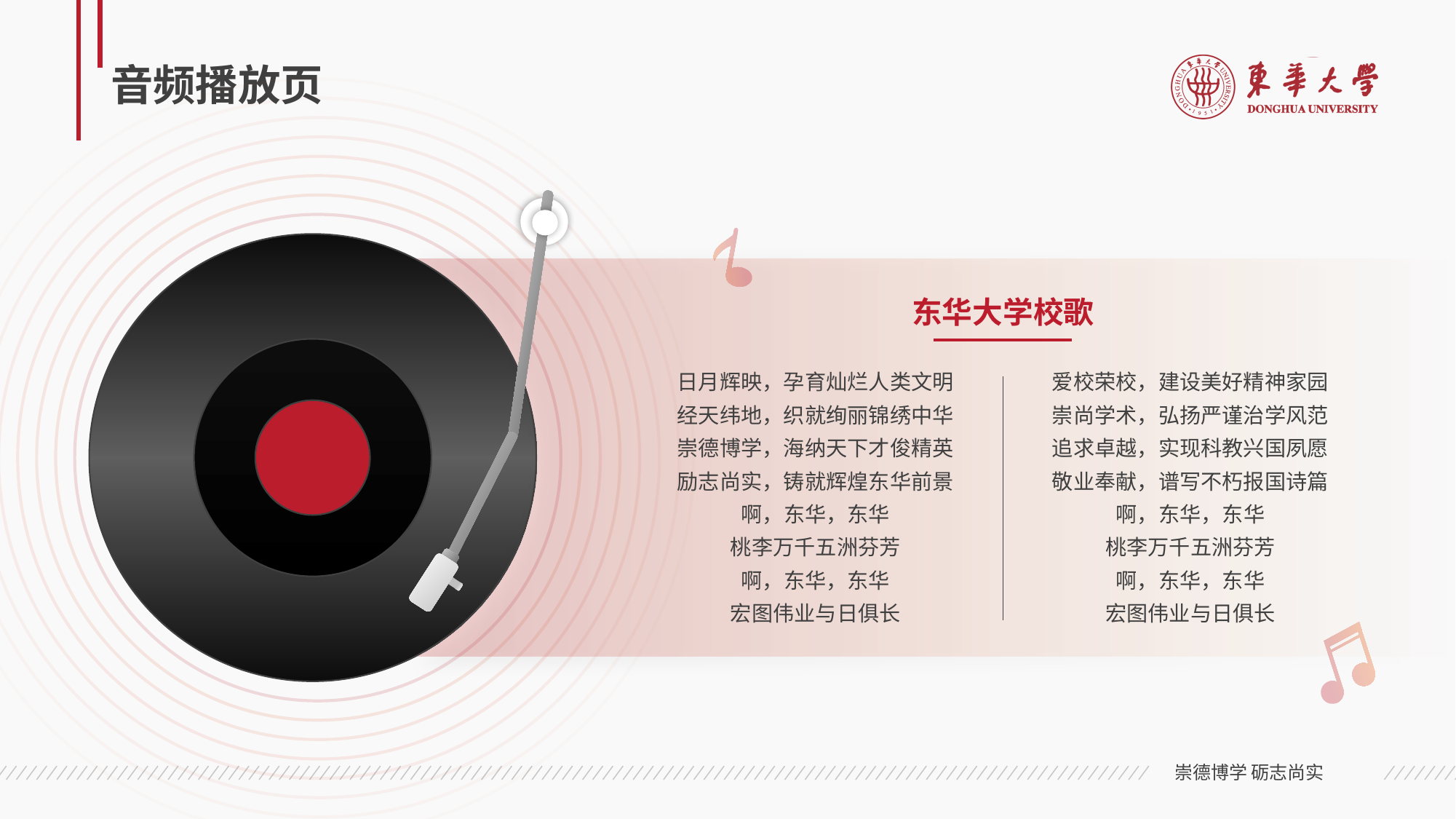

# 音频播放页

东华大学校歌
日月辉映，孕育灿烂人类文明
经天纬地，织就绚丽锦绣中华
崇德博学，海纳天下才俊精英
励志尚实，铸就辉煌东华前景
啊，东华，东华
桃李万千五洲芬芳
啊，东华，东华
宏图伟业与日俱长
爱校荣校，建设美好精神家园
崇尚学术，弘扬严谨治学风范
追求卓越，实现科教兴国夙愿
敬业奉献，谱写不朽报国诗篇
啊，东华，东华
桃李万千五洲芬芳
啊，东华，东华
宏图伟业与日俱长